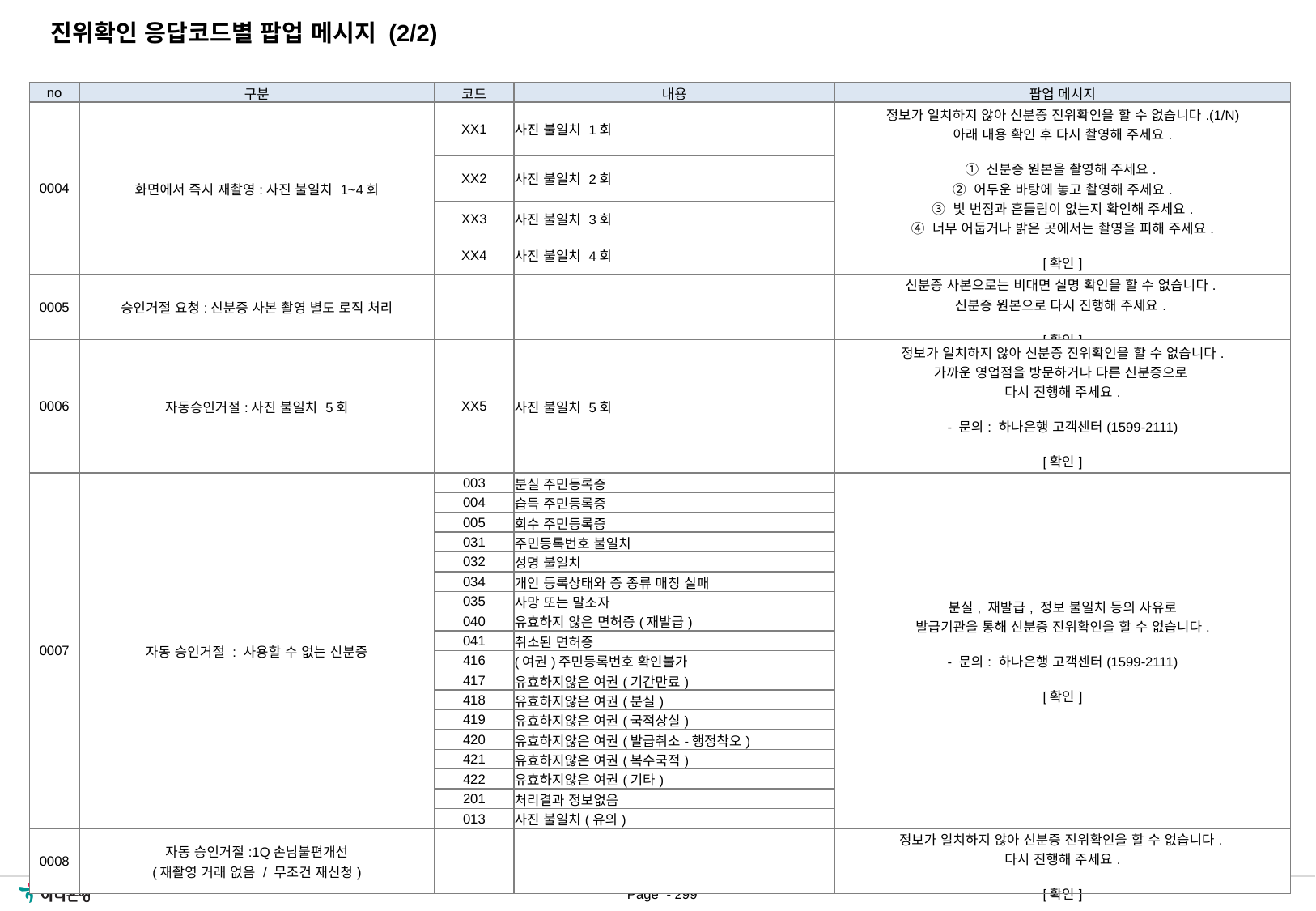

진위확인 응답코드별 팝업 메시지 (2/2)
| no | 구분 | 코드 | 내용 | 팝업 메시지 |
| --- | --- | --- | --- | --- |
| 0004 | 화면에서 즉시 재촬영:사진 불일치 1~4회 | XX1 | 사진 불일치 1회 | 정보가 일치하지 않아 신분증 진위확인을 할 수 없습니다.(1/N) 아래 내용 확인 후 다시 촬영해 주세요. ① 신분증 원본을 촬영해 주세요. ② 어두운 바탕에 놓고 촬영해 주세요. ③ 빛 번짐과 흔들림이 없는지 확인해 주세요. ④ 너무 어둡거나 밝은 곳에서는 촬영을 피해 주세요. [확인] |
|  |  | XX2 | 사진 불일치 2회 |  |
|  |  | XX3 | 사진 불일치 3회 |  |
|  |  | XX4 | 사진 불일치 4회 |  |
| 0005 | 승인거절 요청:신분증 사본 촬영 별도 로직 처리 |  |  | 신분증 사본으로는 비대면 실명 확인을 할 수 없습니다. 신분증 원본으로 다시 진행해 주세요. [확인] |
| 0006 | 자동승인거절:사진 불일치 5회 | XX5 | 사진 불일치 5회 | 정보가 일치하지 않아 신분증 진위확인을 할 수 없습니다. 가까운 영업점을 방문하거나 다른 신분증으로 다시 진행해 주세요. - 문의: 하나은행 고객센터(1599-2111) [확인] |
| 0007 | 자동 승인거절 : 사용할 수 없는 신분증 | 003 | 분실 주민등록증 | 분실, 재발급, 정보 불일치 등의 사유로 발급기관을 통해 신분증 진위확인을 할 수 없습니다. - 문의: 하나은행 고객센터(1599-2111) [확인] |
|  |  | 004 | 습득 주민등록증 |  |
|  |  | 005 | 회수 주민등록증 |  |
|  |  | 031 | 주민등록번호 불일치 |  |
|  |  | 032 | 성명 불일치 |  |
|  |  | 034 | 개인 등록상태와 증 종류 매칭 실패 |  |
|  |  | 035 | 사망 또는 말소자 |  |
|  |  | 040 | 유효하지 않은 면허증(재발급) |  |
|  |  | 041 | 취소된 면허증 |  |
|  |  | 416 | (여권)주민등록번호 확인불가 |  |
|  |  | 417 | 유효하지않은 여권(기간만료) |  |
|  |  | 418 | 유효하지않은 여권(분실) |  |
|  |  | 419 | 유효하지않은 여권(국적상실) |  |
|  |  | 420 | 유효하지않은 여권(발급취소-행정착오) |  |
|  |  | 421 | 유효하지않은 여권(복수국적) |  |
|  |  | 422 | 유효하지않은 여권(기타) |  |
|  |  | 201 | 처리결과 정보없음 |  |
|  |  | 013 | 사진 불일치(유의) |  |
| 0008 | 자동 승인거절:1Q손님불편개선 (재촬영 거래 없음 / 무조건 재신청) |  |  | 정보가 일치하지 않아 신분증 진위확인을 할 수 없습니다. 다시 진행해 주세요. [확인] |